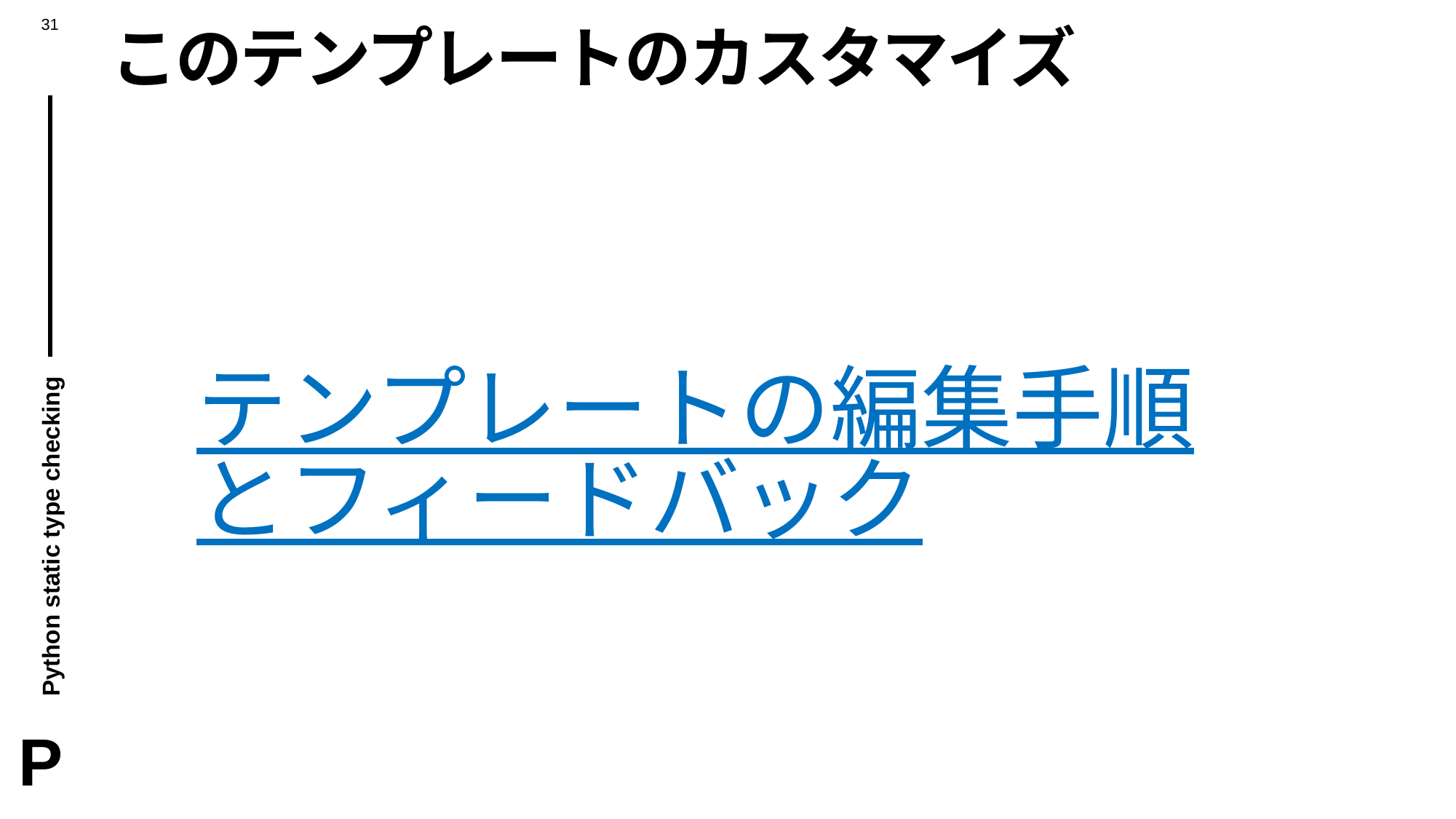

# このテンプレートのカスタマイズ
テンプレートの編集手順とフィードバック